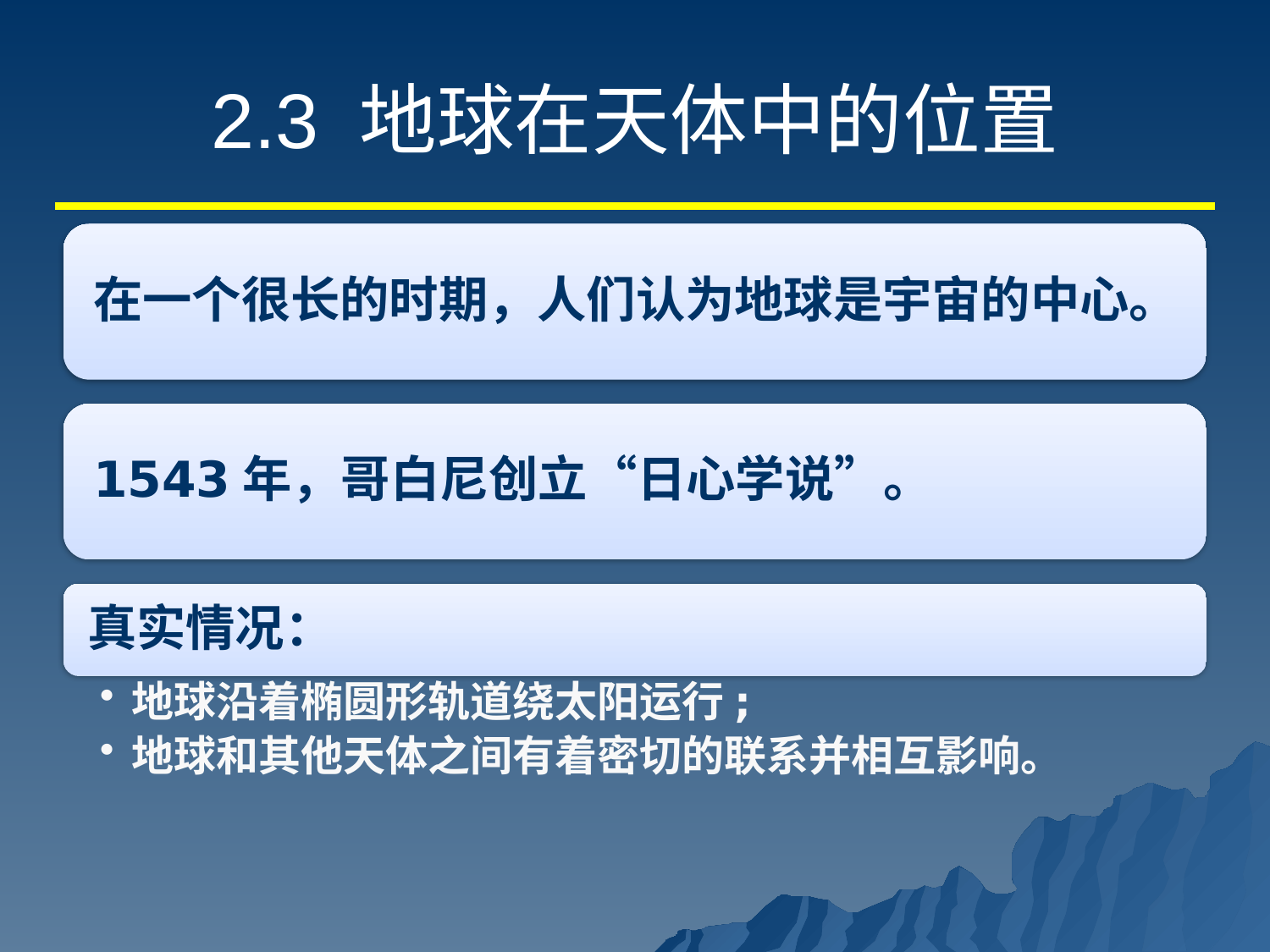

# 2.3 地球在天体中的位置
在一个很长的时期，人们认为地球是宇宙的中心。
1543年，哥白尼创立“日心学说”。
真实情况：
地球沿着椭圆形轨道绕太阳运行;
地球和其他天体之间有着密切的联系并相互影响。